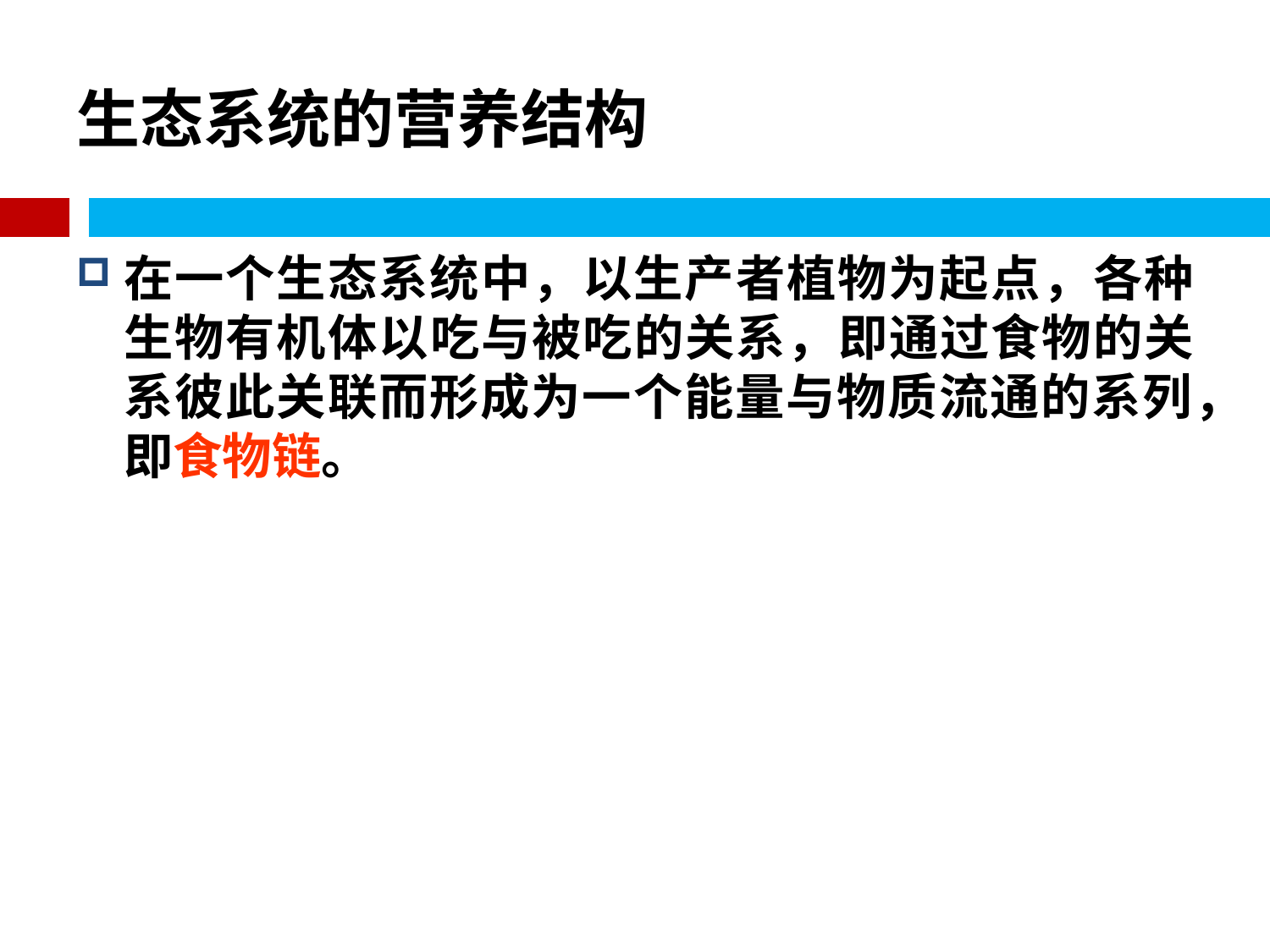

# 生态系统的营养结构
在一个生态系统中，以生产者植物为起点，各种生物有机体以吃与被吃的关系，即通过食物的关系彼此关联而形成为一个能量与物质流通的系列，即食物链。